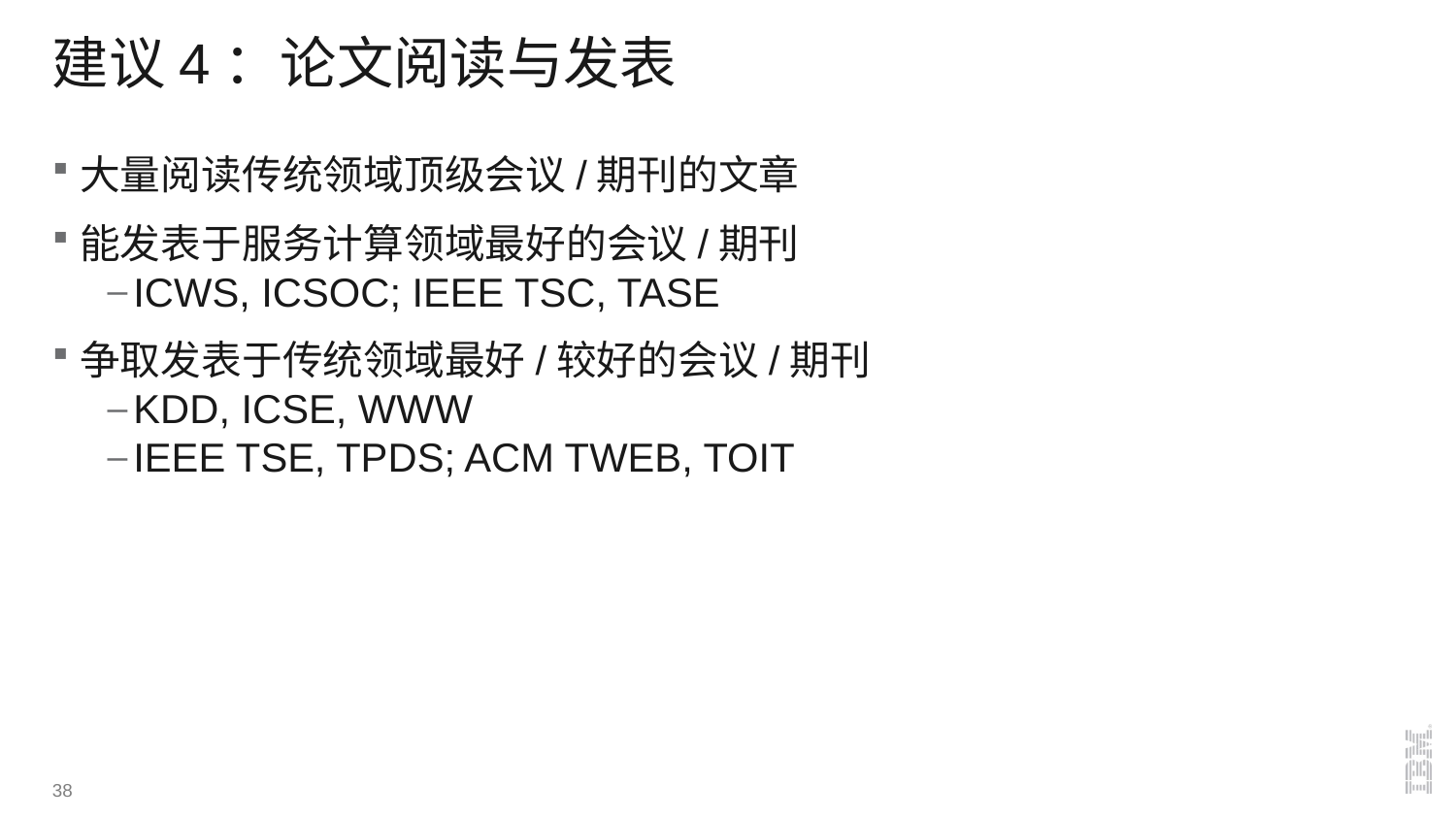

# 建议4：论文阅读与发表
大量阅读传统领域顶级会议/期刊的文章
能发表于服务计算领域最好的会议/期刊
ICWS, ICSOC; IEEE TSC, TASE
争取发表于传统领域最好/较好的会议/期刊
KDD, ICSE, WWW
IEEE TSE, TPDS; ACM TWEB, TOIT

38